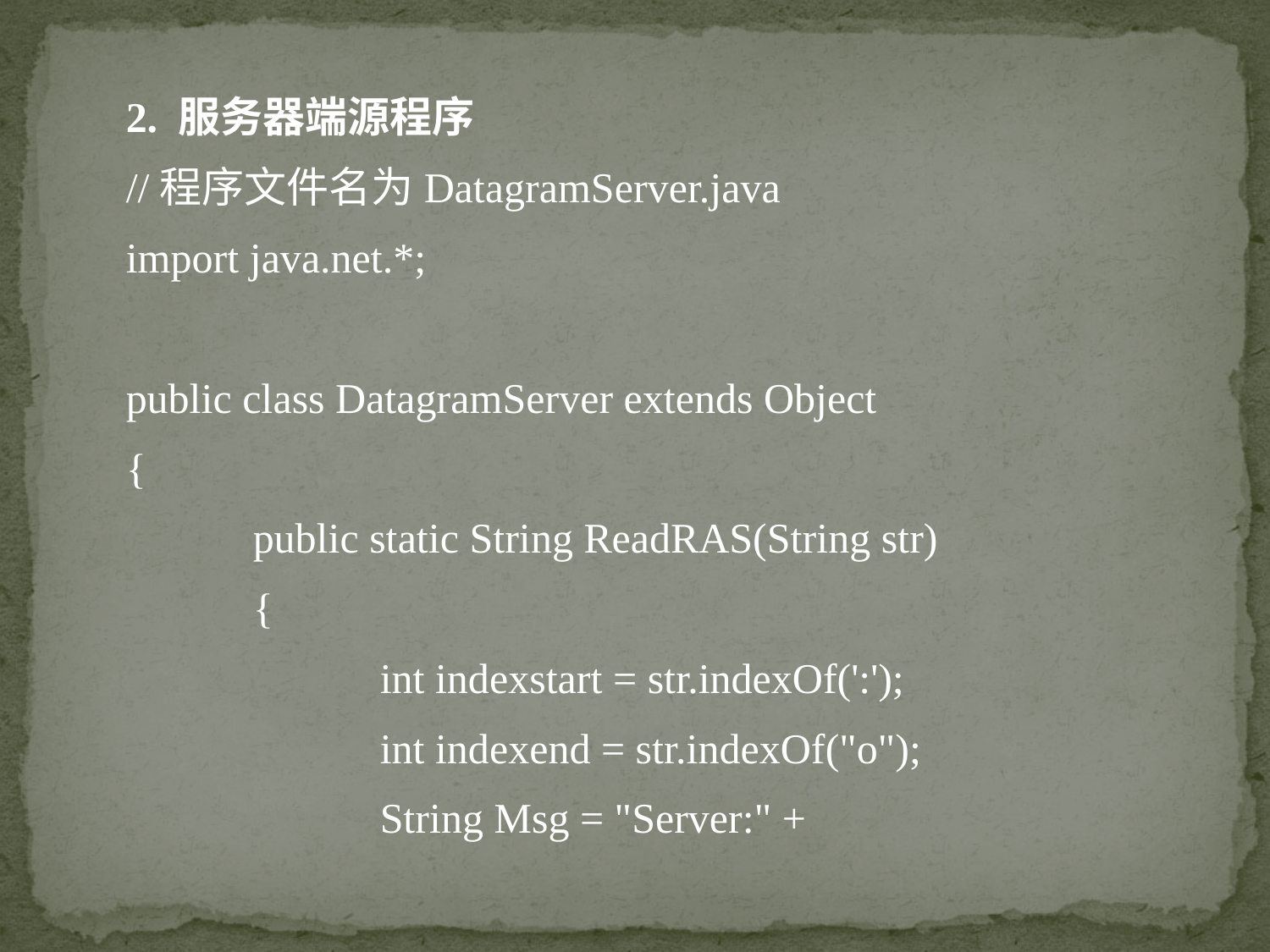

2. 服务器端源程序
//程序文件名为DatagramServer.java
import java.net.*;

public class DatagramServer extends Object
{
	public static String ReadRAS(String str)
	{
		int indexstart = str.indexOf(':');
		int indexend = str.indexOf("o");
		String Msg = "Server:" +